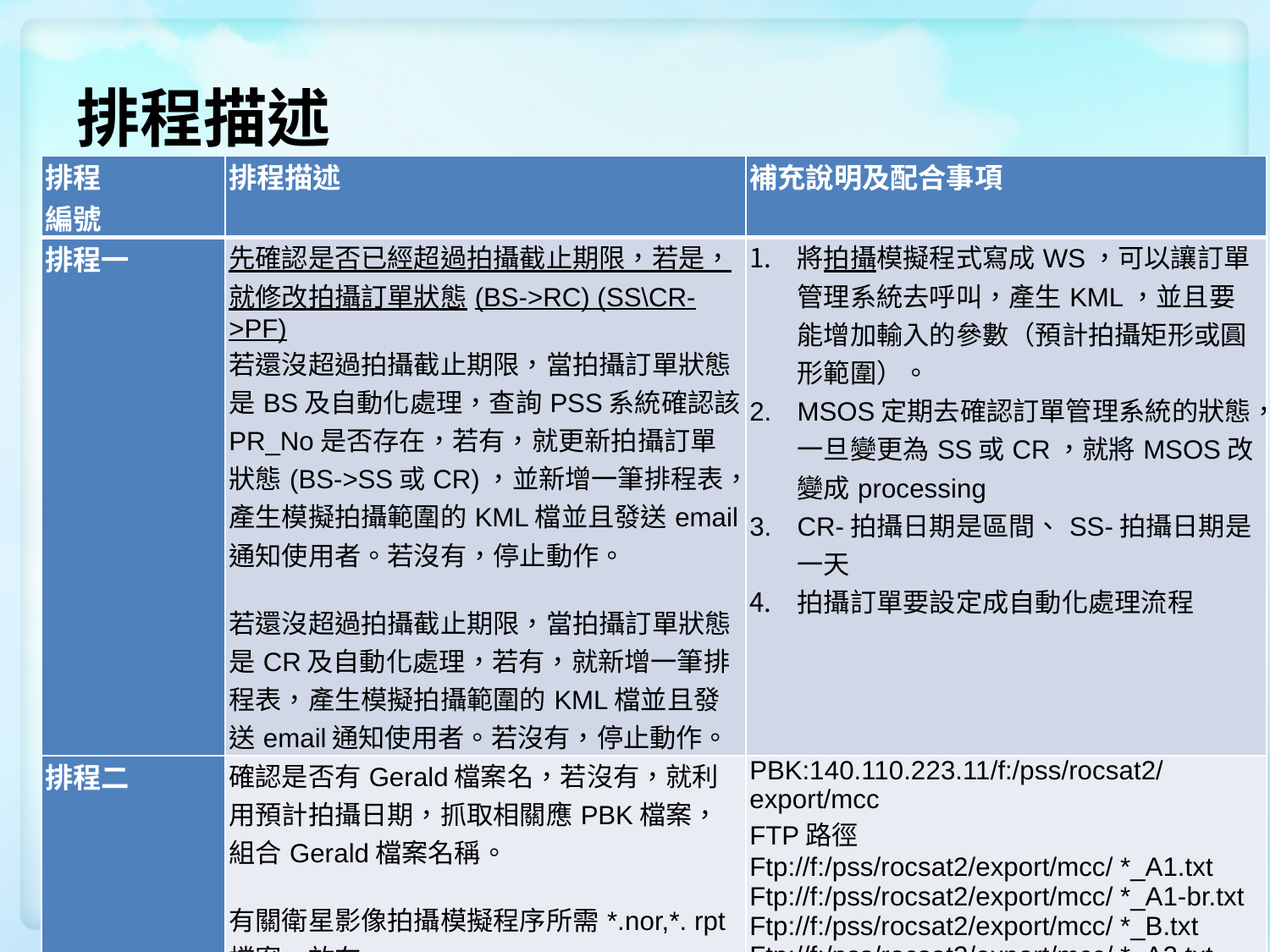

# 排程描述
| 排程 編號 | 排程描述 | 補充說明及配合事項 |
| --- | --- | --- |
| 排程一 | 先確認是否已經超過拍攝截止期限，若是，就修改拍攝訂單狀態(BS->RC) (SS\CR->PF) 若還沒超過拍攝截止期限，當拍攝訂單狀態是BS及自動化處理，查詢PSS系統確認該PR\_No是否存在，若有，就更新拍攝訂單狀態(BS->SS或CR)，並新增一筆排程表，產生模擬拍攝範圍的KML檔並且發送email通知使用者。若沒有，停止動作。   若還沒超過拍攝截止期限，當拍攝訂單狀態是CR及自動化處理，若有，就新增一筆排程表，產生模擬拍攝範圍的KML檔並且發送email通知使用者。若沒有，停止動作。 | 將拍攝模擬程式寫成WS，可以讓訂單管理系統去呼叫，產生KML，並且要能增加輸入的參數（預計拍攝矩形或圓形範圍）。 MSOS定期去確認訂單管理系統的狀態，一旦變更為SS或CR，就將MSOS改變成processing CR-拍攝日期是區間、SS-拍攝日期是一天 拍攝訂單要設定成自動化處理流程 |
| 排程二 | 確認是否有Gerald檔案名，若沒有，就利用預計拍攝日期，抓取相關應PBK檔案，組合Gerald檔案名稱。   有關衛星影像拍攝模擬程序所需\*.nor,\*. rpt檔案，放在 ftp://140.110.223.11/f:/pss/rocsat2/export/fdf | PBK:140.110.223.11/f:/pss/rocsat2/export/mcc FTP路徑 Ftp://f:/pss/rocsat2/export/mcc/ \*\_A1.txt Ftp://f:/pss/rocsat2/export/mcc/ \*\_A1-br.txt Ftp://f:/pss/rocsat2/export/mcc/ \*\_B.txt Ftp://f:/pss/rocsat2/export/mcc/ \*\_A2.txt |
15